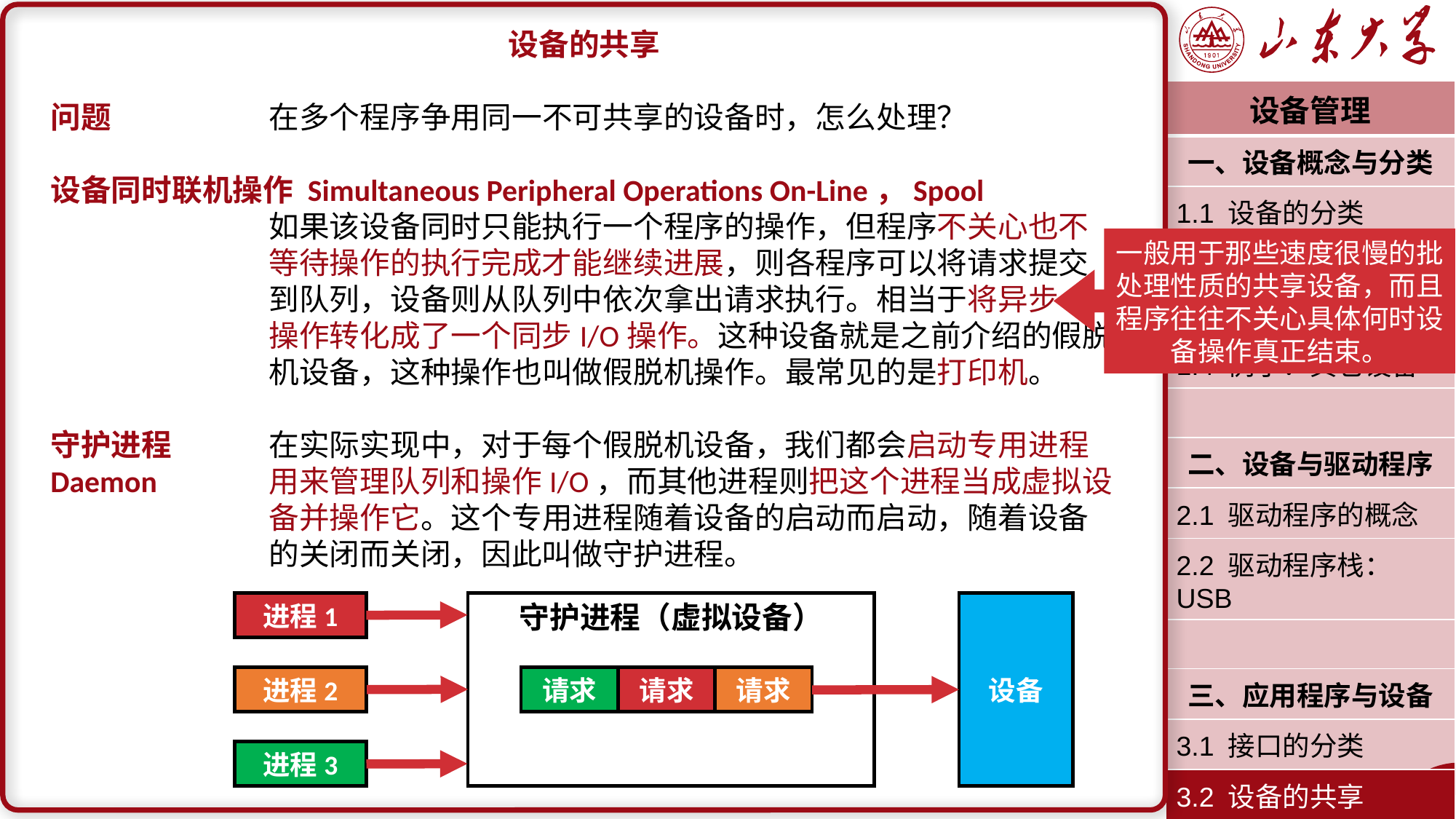

设备的共享

问题		在多个程序争用同一不可共享的设备时，怎么处理？

设备同时联机操作 Simultaneous Peripheral Operations On-Line，Spool
		如果该设备同时只能执行一个程序的操作，但程序不关心也不		等待操作的执行完成才能继续进展，则各程序可以将请求提交		到队列，设备则从队列中依次拿出请求执行。相当于将异步I/O		操作转化成了一个同步I/O操作。这种设备就是之前介绍的假脱		机设备，这种操作也叫做假脱机操作。最常见的是打印机。

守护进程	在实际实现中，对于每个假脱机设备，我们都会启动专用进程
Daemon		用来管理队列和操作I/O，而其他进程则把这个进程当成虚拟设		备并操作它。这个专用进程随着设备的启动而启动，随着设备		的关闭而关闭，因此叫做守护进程。
| 设备管理 |
| --- |
| 一、设备概念与分类 |
| 1.1 设备的分类 |
| 1.2 例子：字符设备 |
| 1.3 例子：块设备 |
| 1.4 例子：其它设备 |
|  |
| 二、设备与驱动程序 |
| 2.1 驱动程序的概念 |
| 2.2 驱动程序栈：USB |
|  |
| 三、应用程序与设备 |
| 3.1 接口的分类 |
| 3.2 设备的共享 |
| 潘润宇 2023.04 |
一般用于那些速度很慢的批处理性质的共享设备，而且程序往往不关心具体何时设备操作真正结束。
守护进程（虚拟设备）
请求
请求
请求
进程1
设备
进程2
进程3